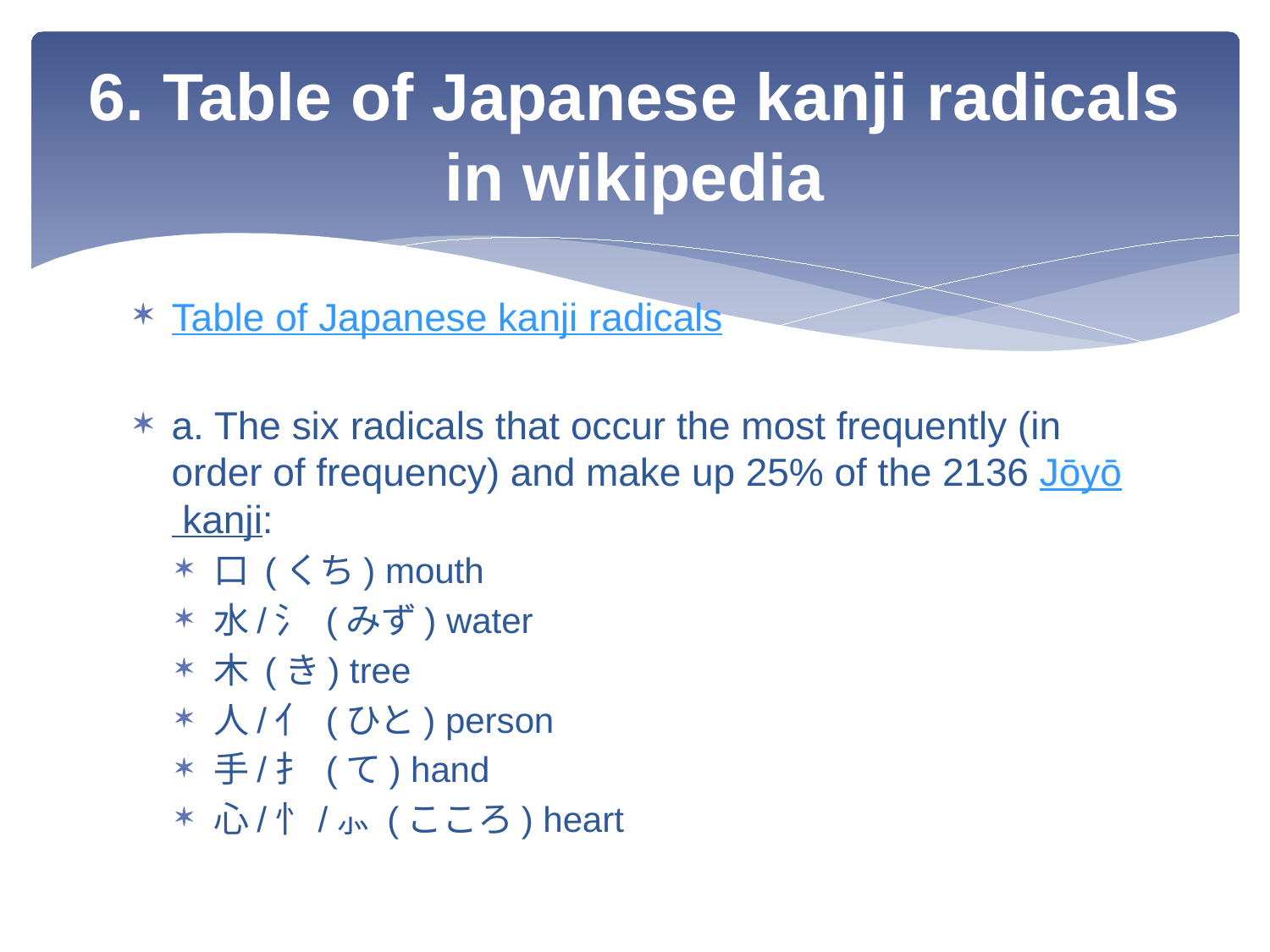

# 6. Table of Japanese kanji radicals in wikipedia
Table of Japanese kanji radicals

a. The six radicals that occur the most frequently (in order of frequency) and make up 25% of the 2136 Jōyō kanji:
口 (くち) mouth
水/氵 (みず) water
木 (き) tree
人/亻 (ひと) person
手/扌 (て) hand
心/忄/⺗ (こころ) heart